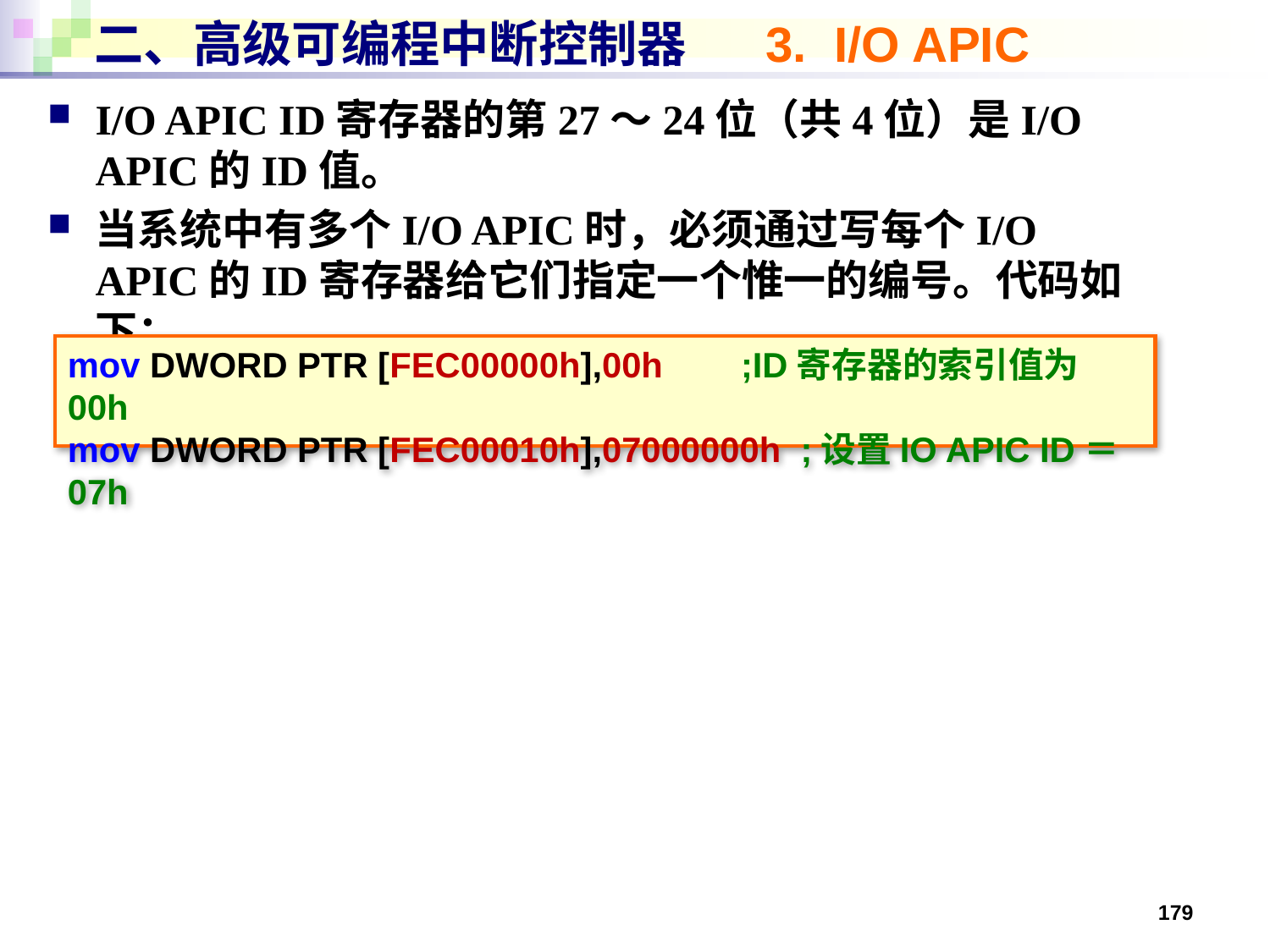

# 二、高级可编程中断控制器      3.  I/O APIC
I/O APIC ID寄存器的第27～24位（共4位）是I/O APIC的ID值。
当系统中有多个I/O APIC时，必须通过写每个I/O APIC的ID寄存器给它们指定一个惟一的编号。代码如下：
mov DWORD PTR [FEC00000h],00h        ;ID寄存器的索引值为00h
mov DWORD PTR [FEC00010h],07000000h  ;设置IO APIC ID＝07h
179